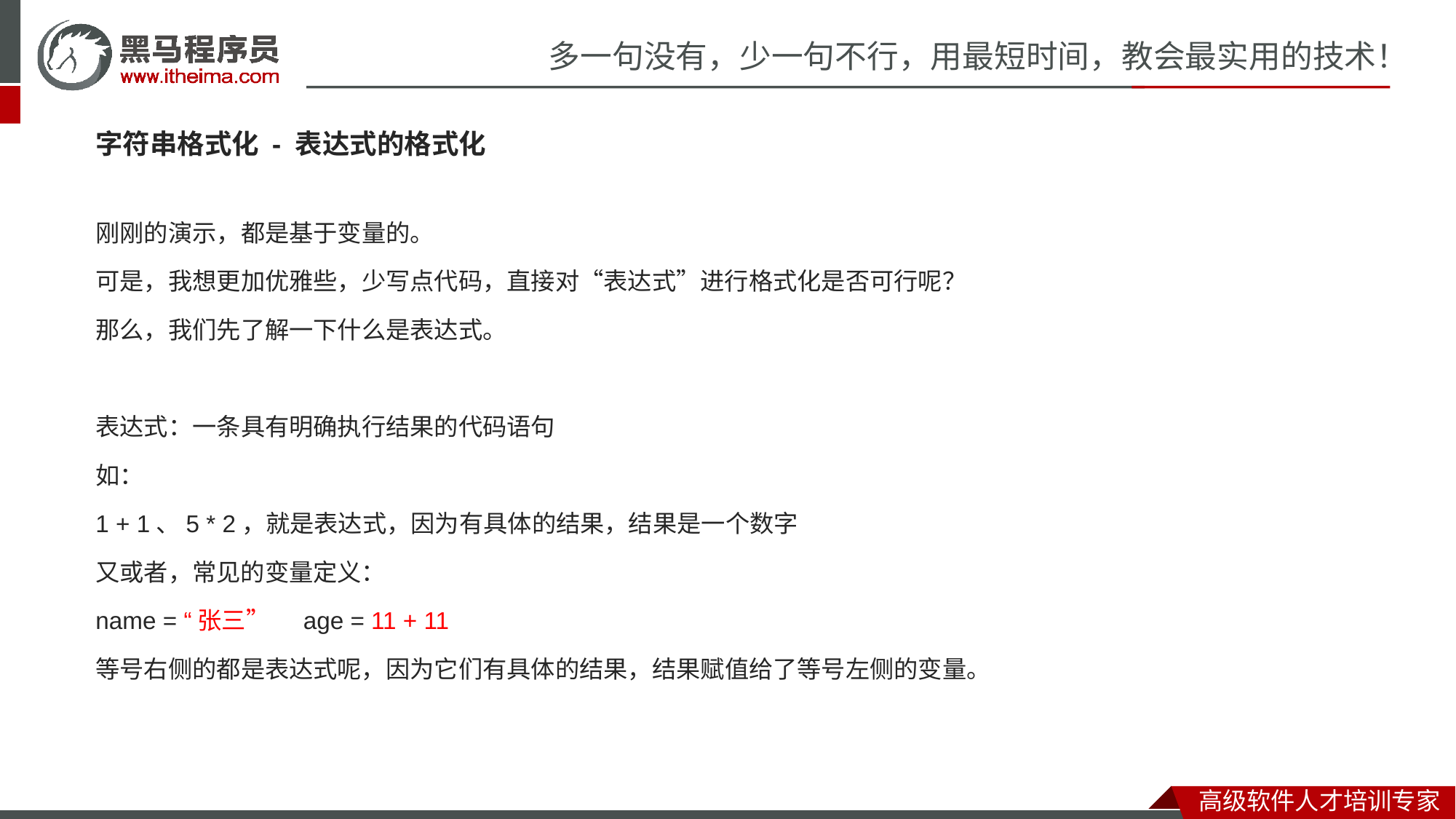

字符串格式化 - 表达式的格式化
刚刚的演示，都是基于变量的。
可是，我想更加优雅些，少写点代码，直接对“表达式”进行格式化是否可行呢？
那么，我们先了解一下什么是表达式。

表达式：一条具有明确执行结果的代码语句
如：
1 + 1、5 * 2，就是表达式，因为有具体的结果，结果是一个数字
又或者，常见的变量定义：
name = “张三”     age = 11 + 11
等号右侧的都是表达式呢，因为它们有具体的结果，结果赋值给了等号左侧的变量。